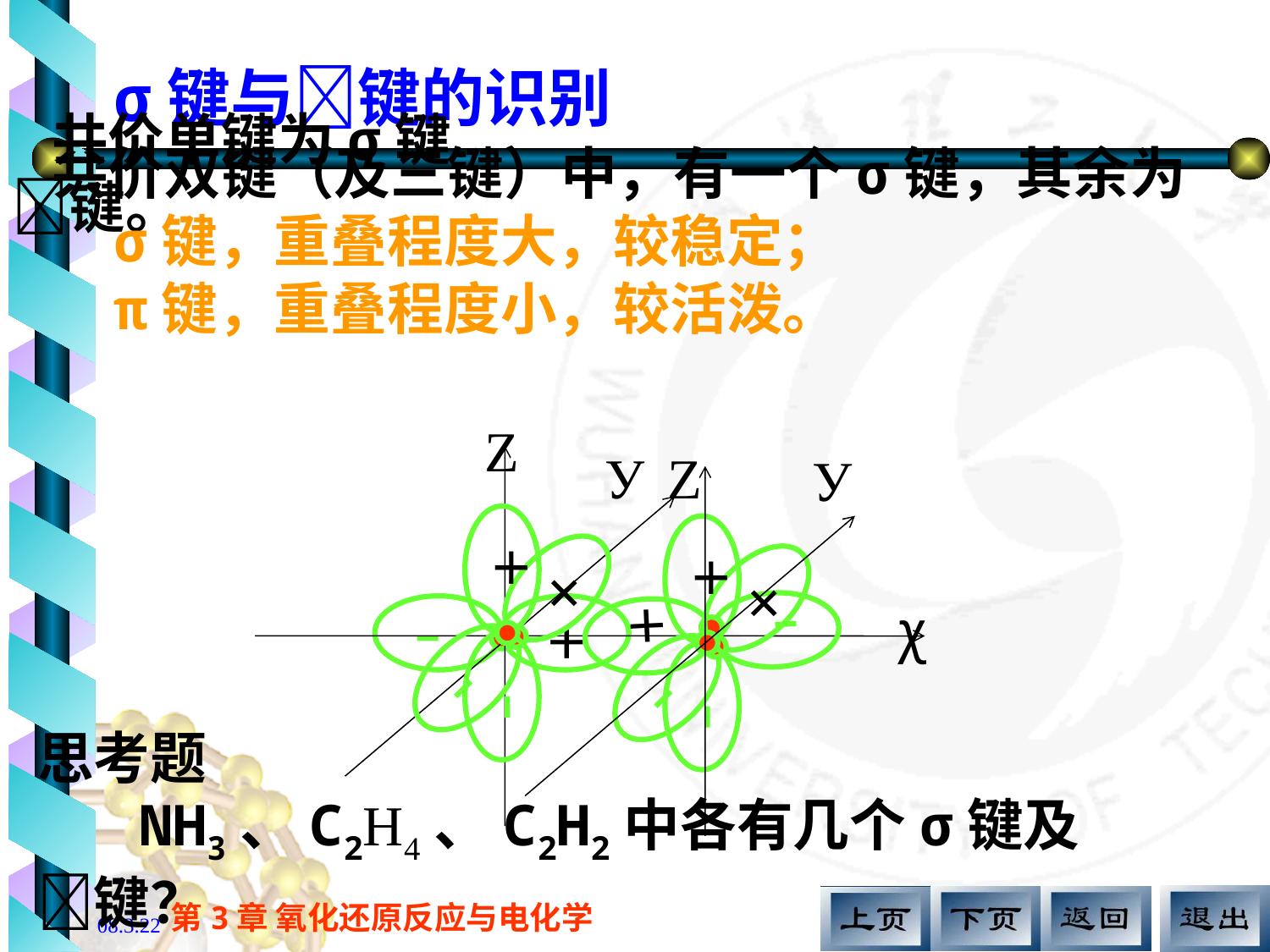

σ键与π键的识别
  共价单键为σ键
  共价双键（及三键）中，有一个σ键，其余为π键。
   σ键，重叠程度大，较稳定；

   π键，重叠程度小，较活泼。
Ζ
У
Ζ
У

χ

+

+

+

+

+

+

思考题
   NH3、C2H4、C2H2中各有几个σ键及π键？